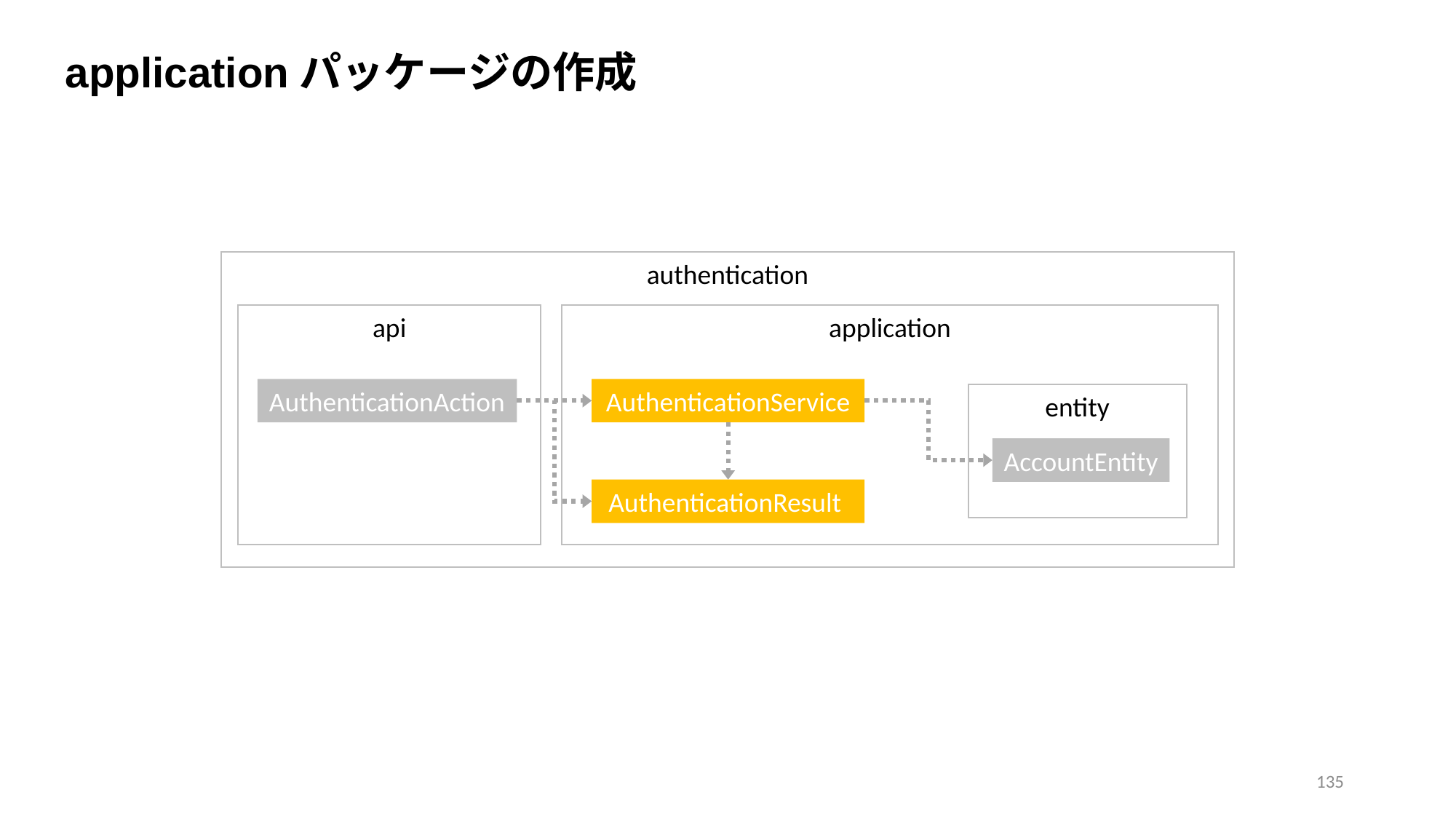

applicationパッケージの作成
authentication
api
application
AuthenticationAction
AuthenticationService
entity
AccountEntity
AuthenticationResult
135